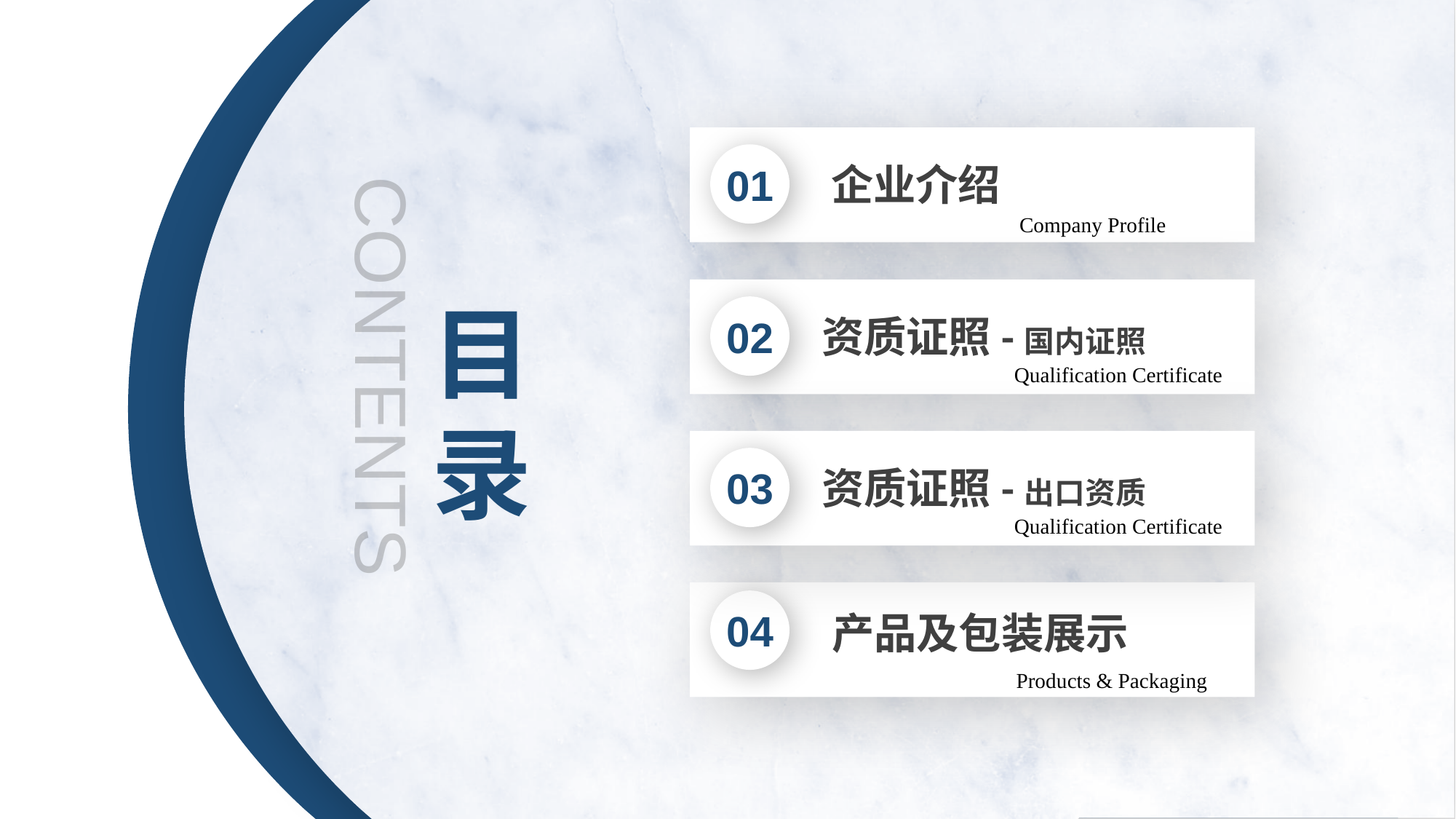

01
企业介绍
Company Profile

02
资质证照-国内证照
Qualification Certificate
目录
CONTENTS

03
资质证照-出口资质
Qualification Certificate

04
产品及包装展示
Products & Packaging